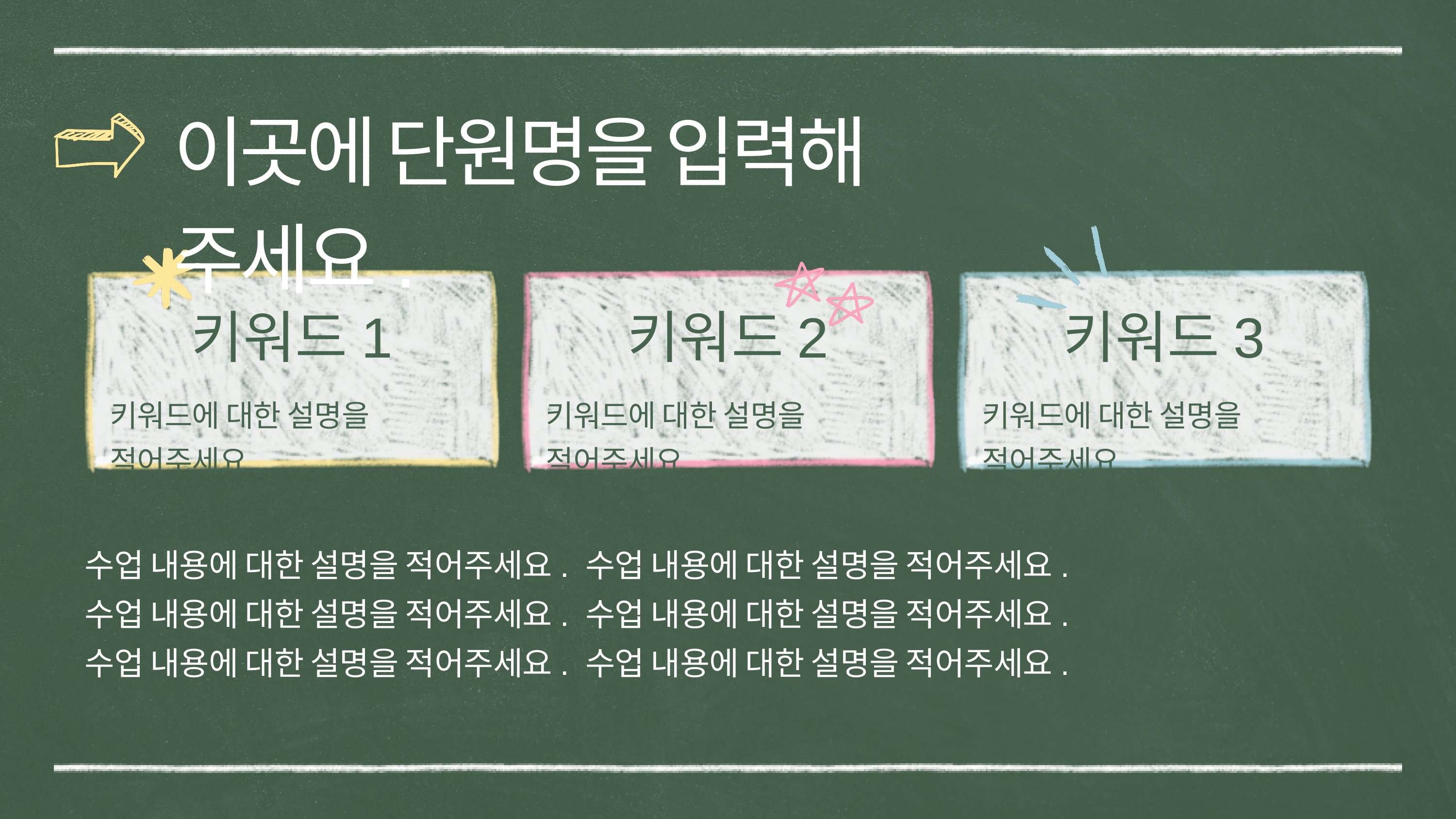

이곳에 단원명을 입력해 주세요.

키워드1
키워드2
키워드3
키워드에 대한 설명을 적어주세요.
키워드에 대한 설명을 적어주세요.
키워드에 대한 설명을 적어주세요.
수업 내용에 대한 설명을 적어주세요. 수업 내용에 대한 설명을 적어주세요.
수업 내용에 대한 설명을 적어주세요. 수업 내용에 대한 설명을 적어주세요.
수업 내용에 대한 설명을 적어주세요. 수업 내용에 대한 설명을 적어주세요.